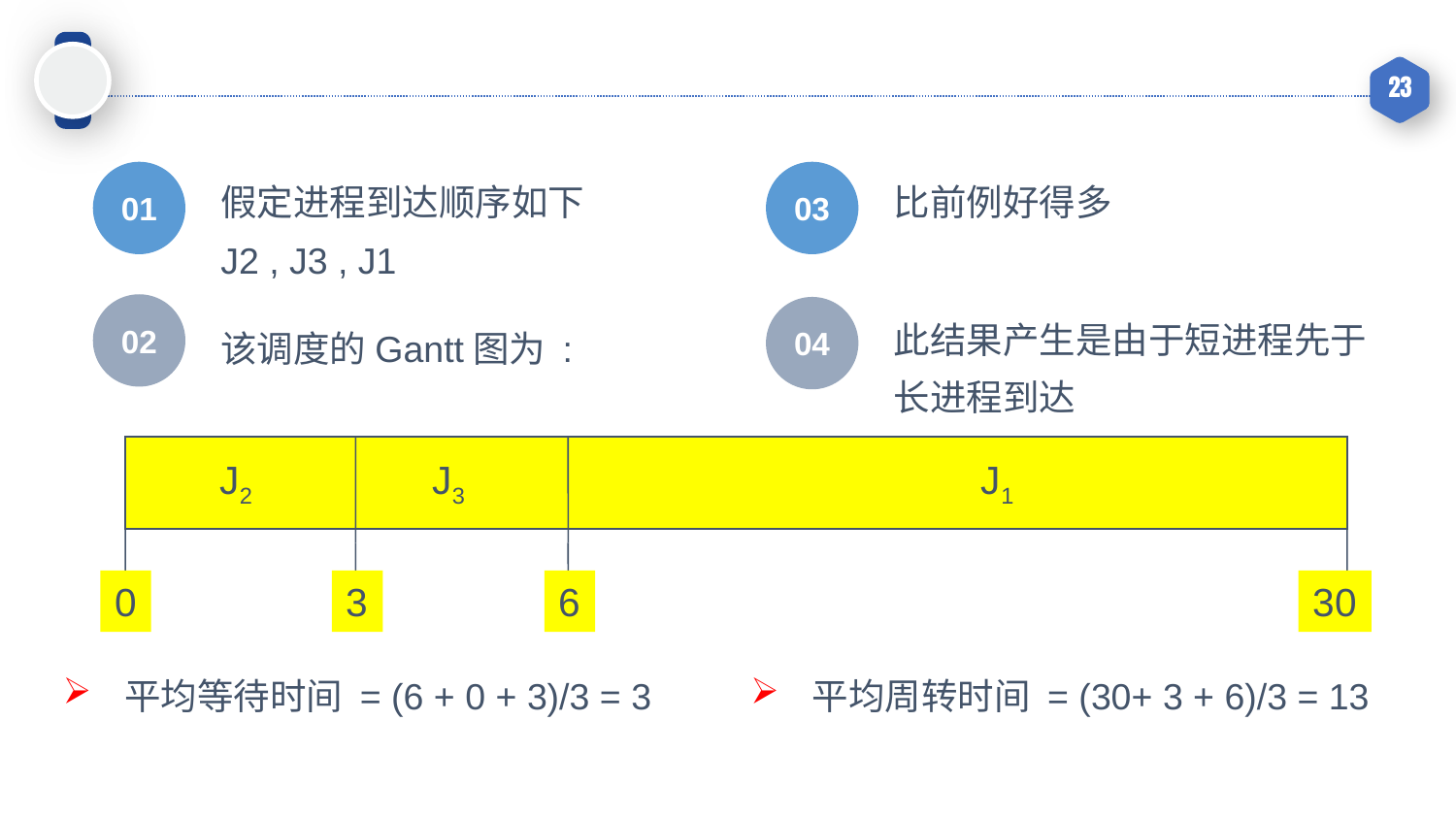

假定进程到达顺序如下  J2 , J3 , J1
比前例好得多
01
03
02
此结果产生是由于短进程先于长进程到达
04
该调度的Gantt图为 :

J2
J3
J1

0
3
6
30
  平均等待时间 = (6 + 0 + 3)/3 = 3
  平均周转时间 = (30+ 3 + 6)/3 = 13